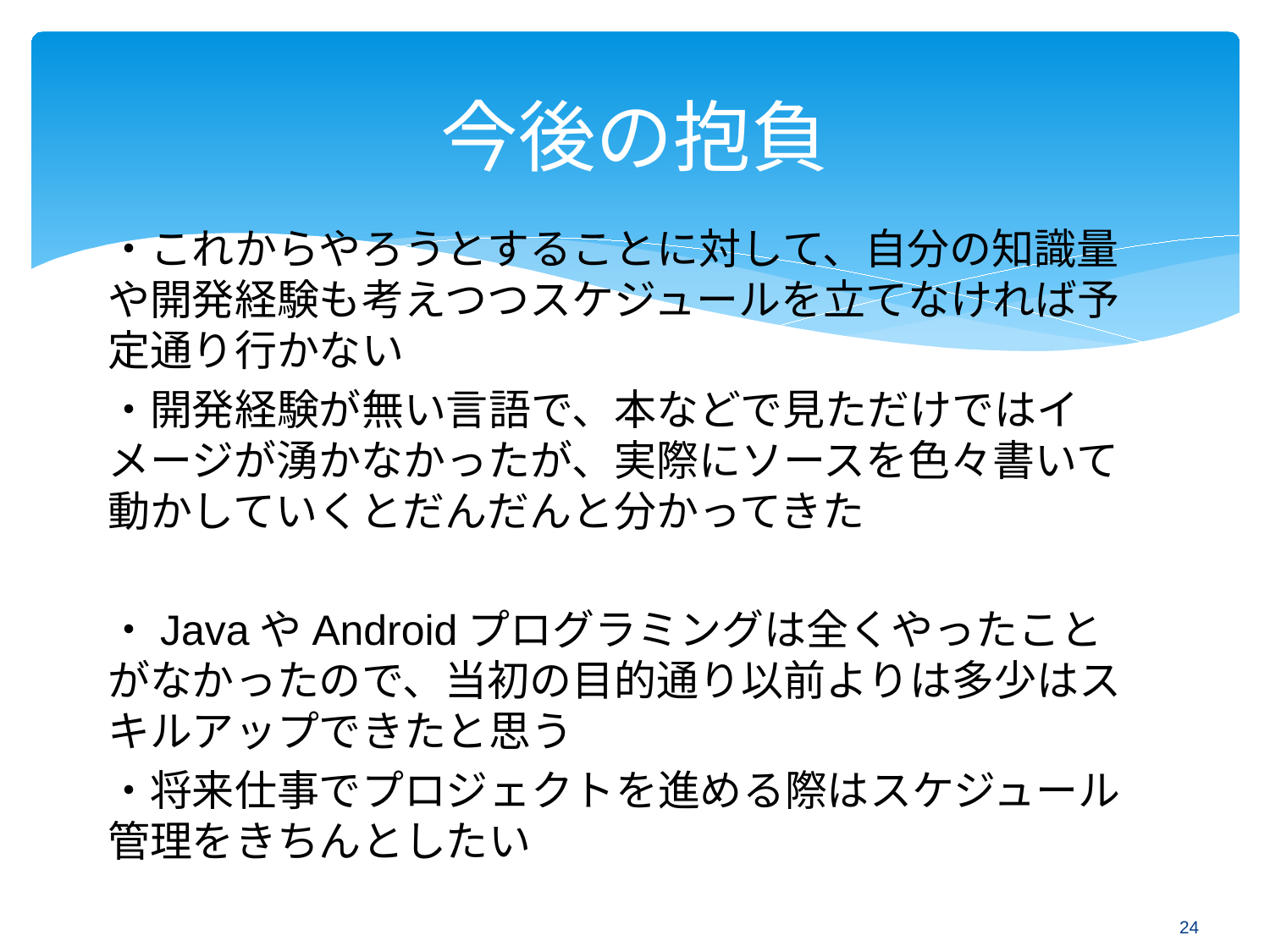

# 今後の抱負
・これからやろうとすることに対して、自分の知識量や開発経験も考えつつスケジュールを立てなければ予定通り行かない
・開発経験が無い言語で、本などで見ただけではイメージが湧かなかったが、実際にソースを色々書いて動かしていくとだんだんと分かってきた

・JavaやAndroidプログラミングは全くやったことがなかったので、当初の目的通り以前よりは多少はスキルアップできたと思う
・将来仕事でプロジェクトを進める際はスケジュール管理をきちんとしたい

24